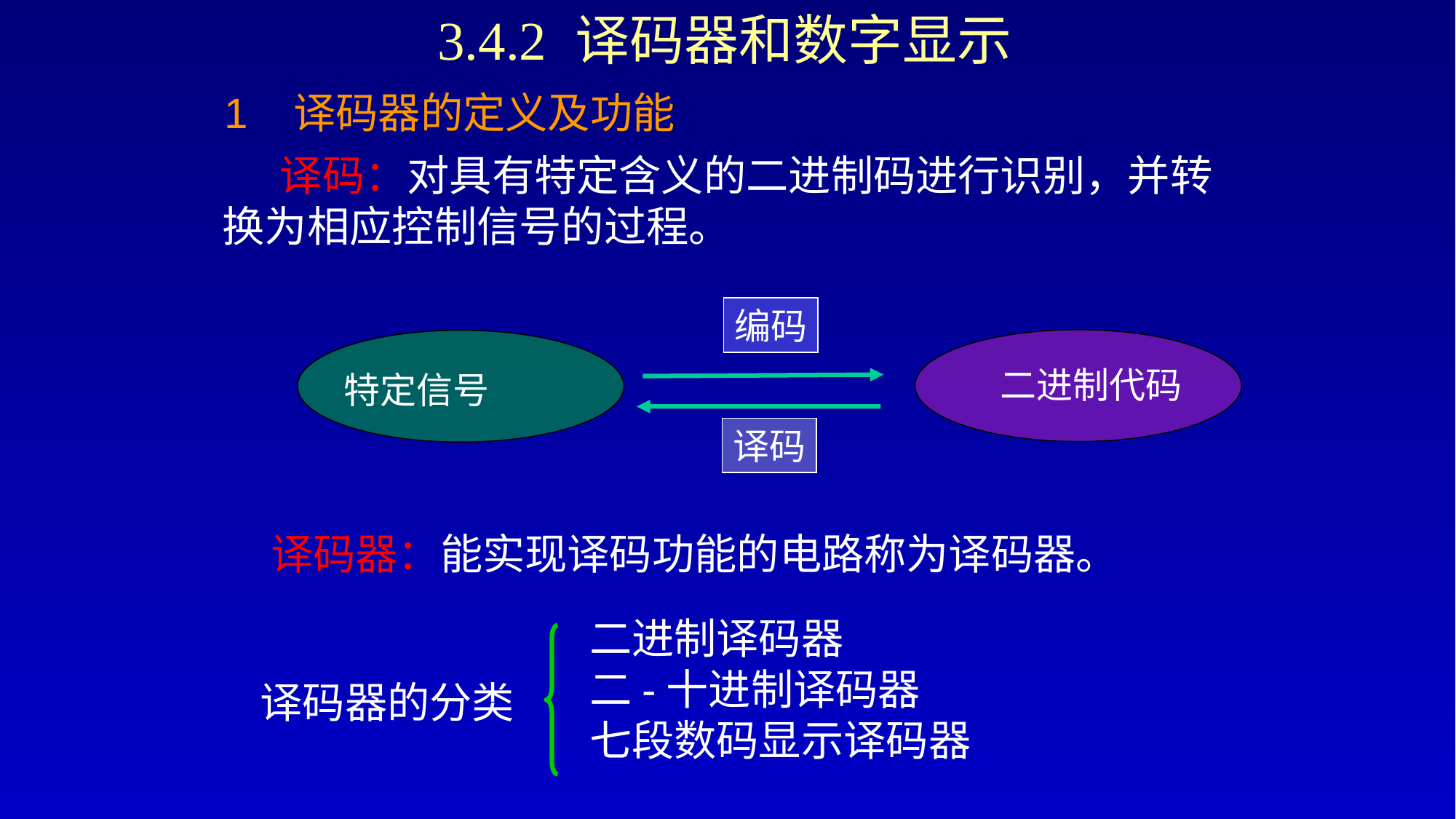

3.4.2 译码器和数字显示
1   译码器的定义及功能
     译码：对具有特定含义的二进制码进行识别，并转换为相应控制信号的过程。
编码

二进制代码
特定信号

译码
译码器：能实现译码功能的电路称为译码器。
二进制译码器
二-十进制译码器
七段数码显示译码器

译码器的分类